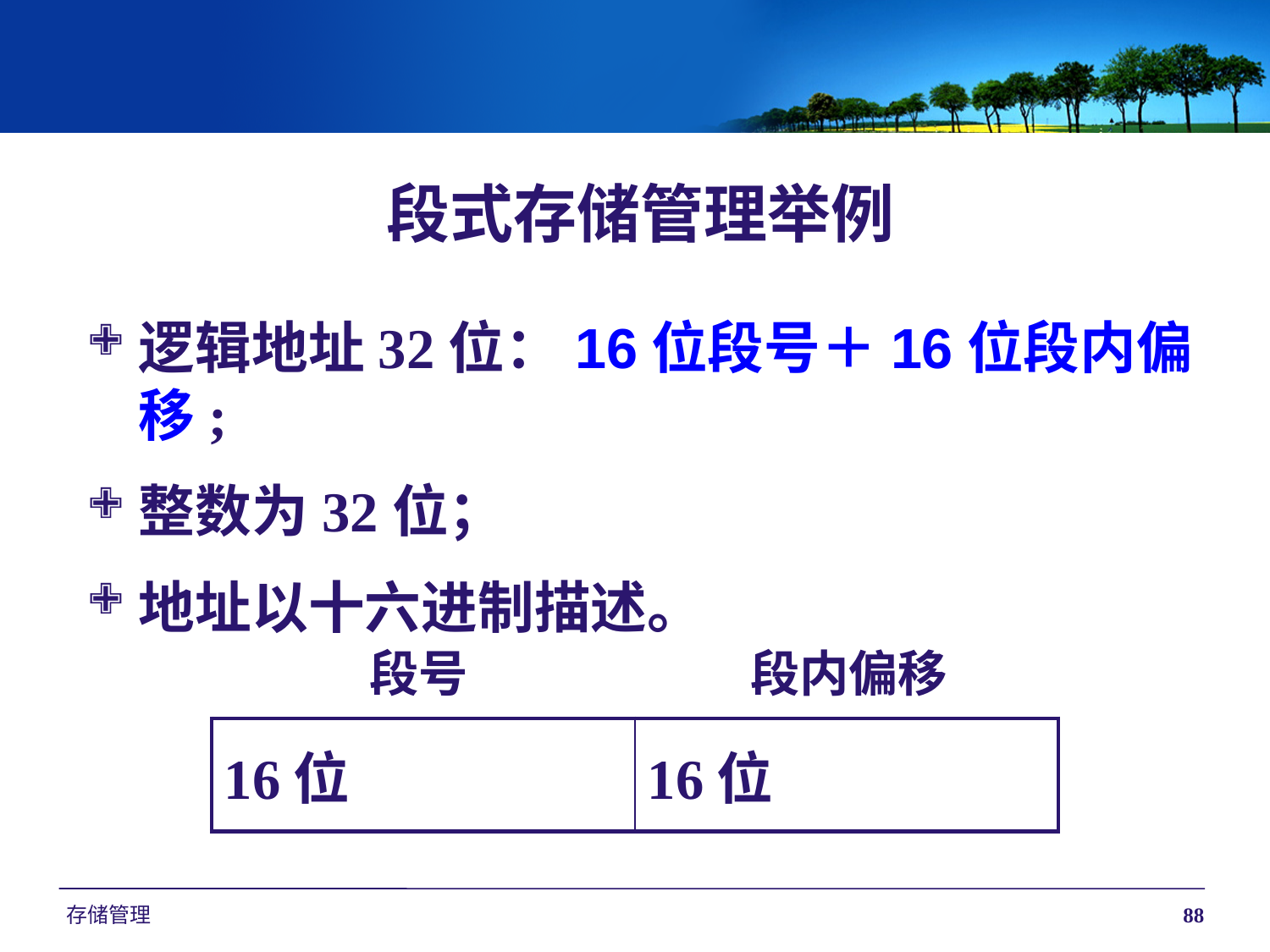

段式存储管理举例
逻辑地址32位：16位段号＋16位段内偏移;
整数为32位；
地址以十六进制描述。
段号			段内偏移
| 16位 | 16位 |
| --- | --- |
存储管理
88